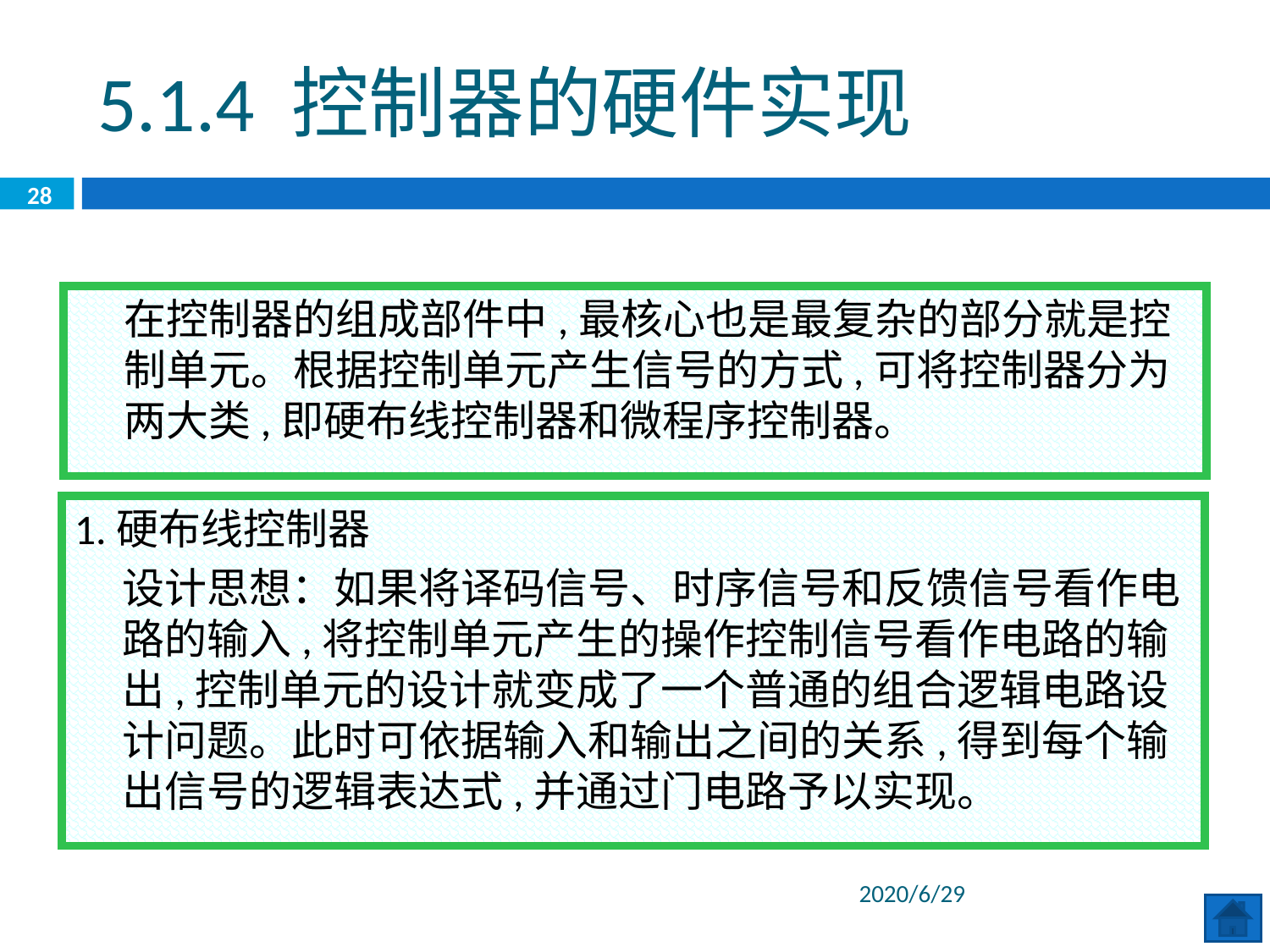

5.1.4 控制器的硬件实现
28
    在控制器的组成部件中,最核心也是最复杂的部分就是控制单元。根据控制单元产生信号的方式,可将控制器分为两大类,即硬布线控制器和微程序控制器。
1.硬布线控制器
    设计思想：如果将译码信号、时序信号和反馈信号看作电路的输入,将控制单元产生的操作控制信号看作电路的输出,控制单元的设计就变成了一个普通的组合逻辑电路设计问题。此时可依据输入和输出之间的关系,得到每个输出信号的逻辑表达式,并通过门电路予以实现。
2020/6/29